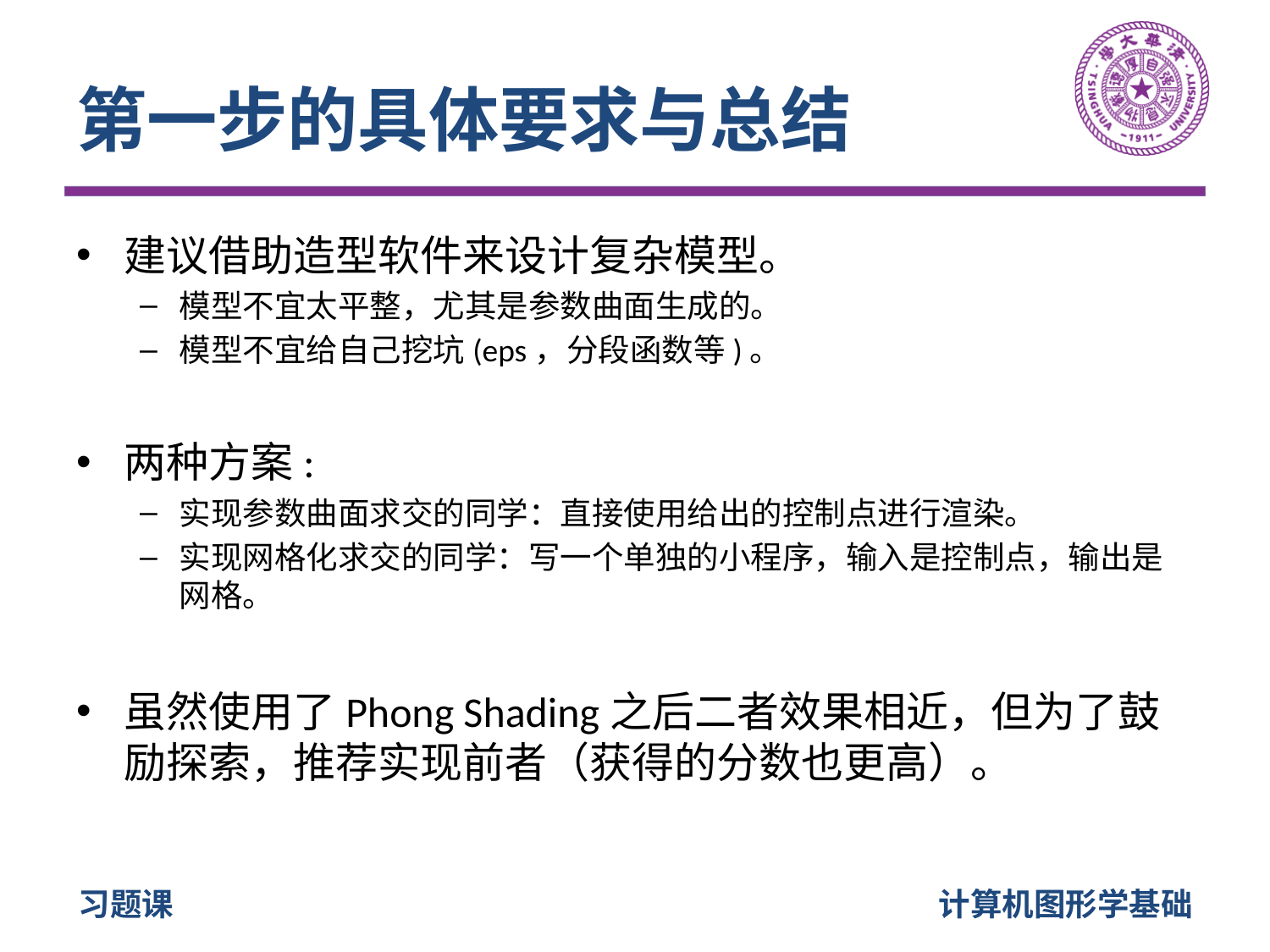

# 第一步的具体要求与总结
建议借助造型软件来设计复杂模型。
模型不宜太平整，尤其是参数曲面生成的。
模型不宜给自己挖坑(eps，分段函数等)。

两种方案:
实现参数曲面求交的同学：直接使用给出的控制点进行渲染。
实现网格化求交的同学：写一个单独的小程序，输入是控制点，输出是网格。

虽然使用了Phong Shading之后二者效果相近，但为了鼓励探索，推荐实现前者（获得的分数也更高）。